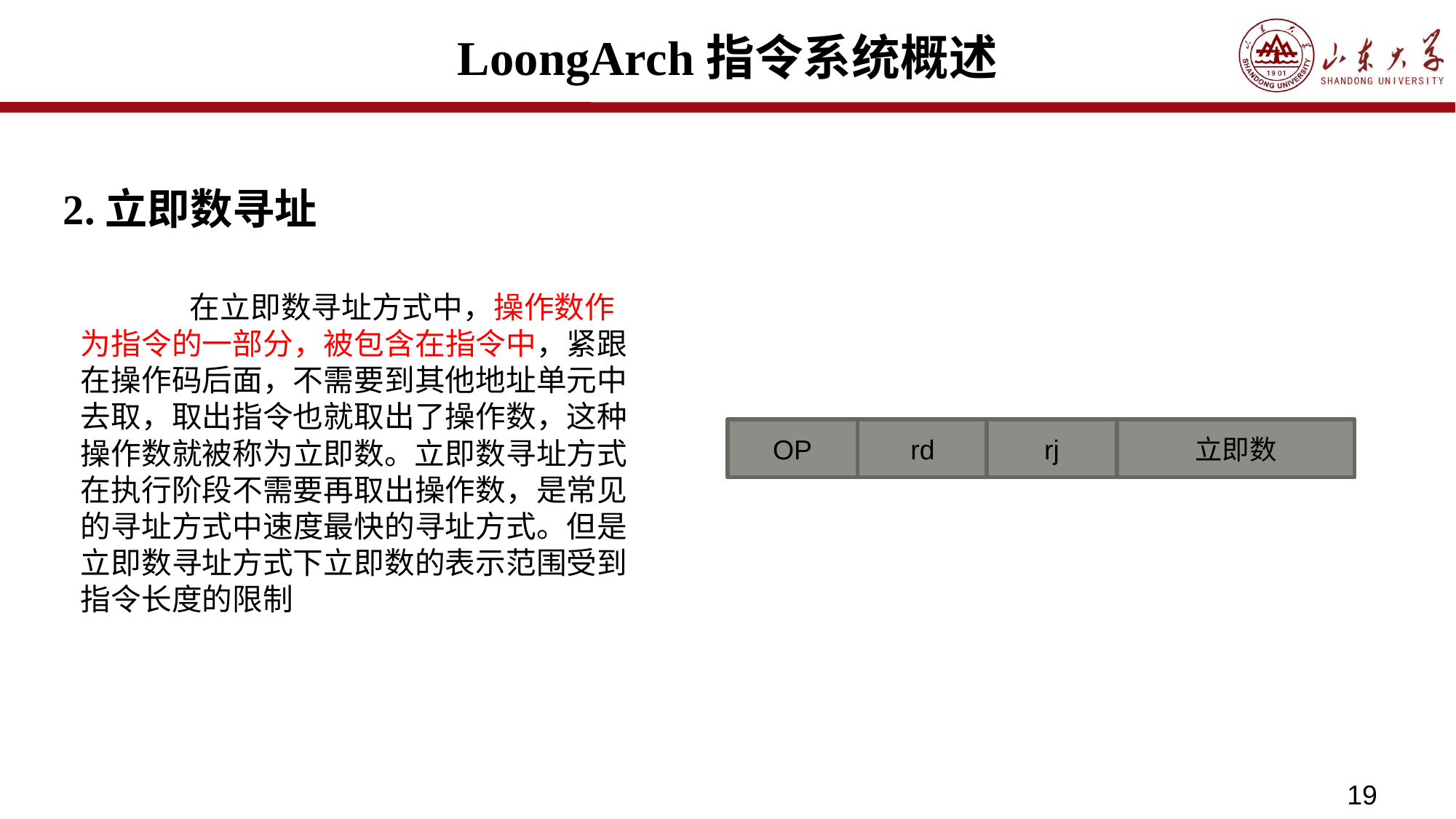

# LoongArch指令系统概述
2.立即数寻址

	在立即数寻址方式中，操作数作为指令的一部分，被包含在指令中，紧跟在操作码后面，不需要到其他地址单元中去取，取出指令也就取出了操作数，这种操作数就被称为立即数。立即数寻址方式在执行阶段不需要再取出操作数，是常见的寻址方式中速度最快的寻址方式。但是立即数寻址方式下立即数的表示范围受到指令长度的限制
OP
rd
rj
立即数
19